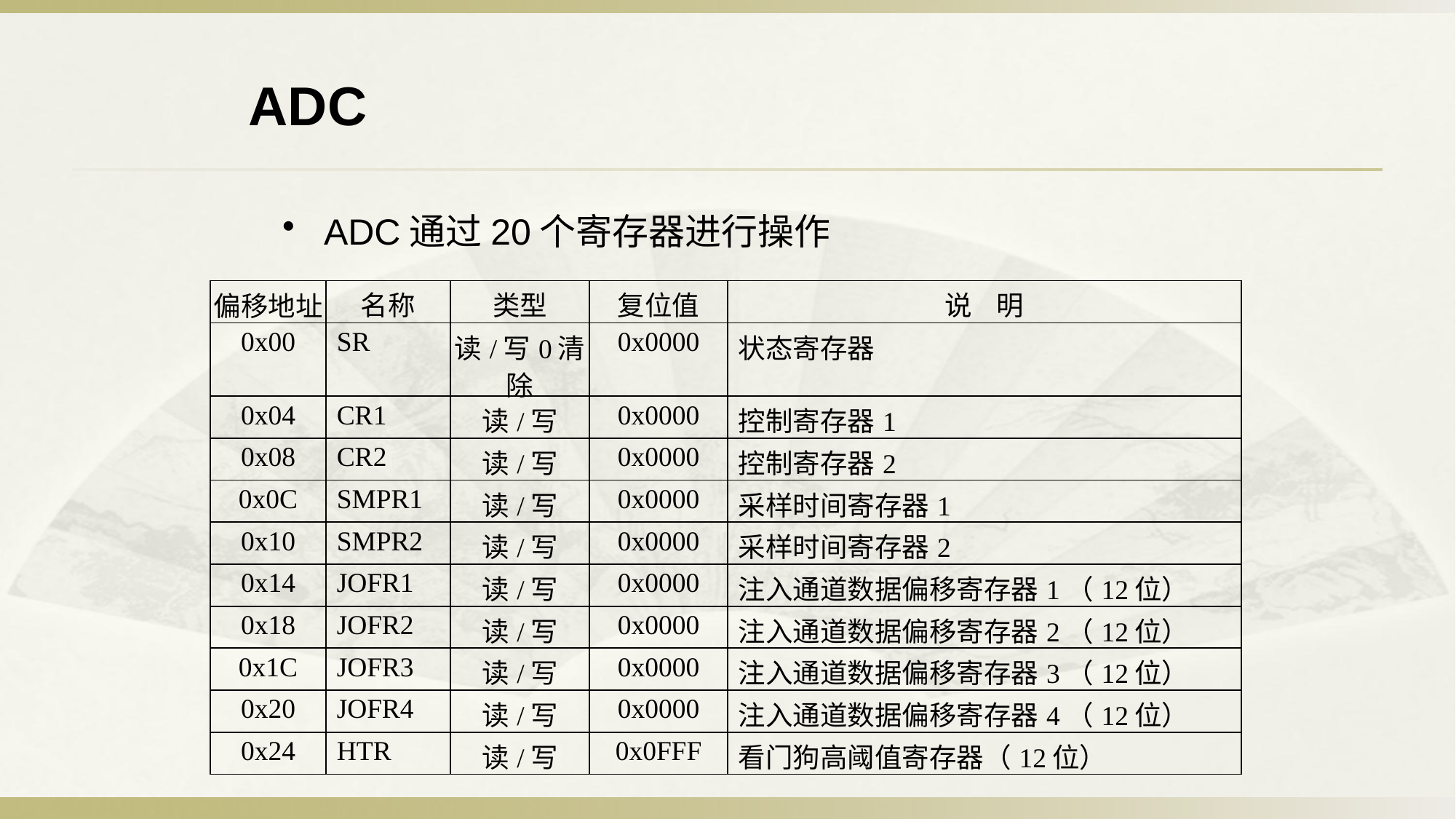

ADC
ADC通过20个寄存器进行操作
| 偏移地址 | 名称 | 类型 | 复位值 | 说 明 |
| --- | --- | --- | --- | --- |
| 0x00 | SR | 读/写0清除 | 0x0000 | 状态寄存器 |
| 0x04 | CR1 | 读/写 | 0x0000 | 控制寄存器1 |
| 0x08 | CR2 | 读/写 | 0x0000 | 控制寄存器2 |
| 0x0C | SMPR1 | 读/写 | 0x0000 | 采样时间寄存器1 |
| 0x10 | SMPR2 | 读/写 | 0x0000 | 采样时间寄存器2 |
| 0x14 | JOFR1 | 读/写 | 0x0000 | 注入通道数据偏移寄存器1（12位） |
| 0x18 | JOFR2 | 读/写 | 0x0000 | 注入通道数据偏移寄存器2（12位） |
| 0x1C | JOFR3 | 读/写 | 0x0000 | 注入通道数据偏移寄存器3（12位） |
| 0x20 | JOFR4 | 读/写 | 0x0000 | 注入通道数据偏移寄存器4（12位） |
| 0x24 | HTR | 读/写 | 0x0FFF | 看门狗高阈值寄存器（12位） |